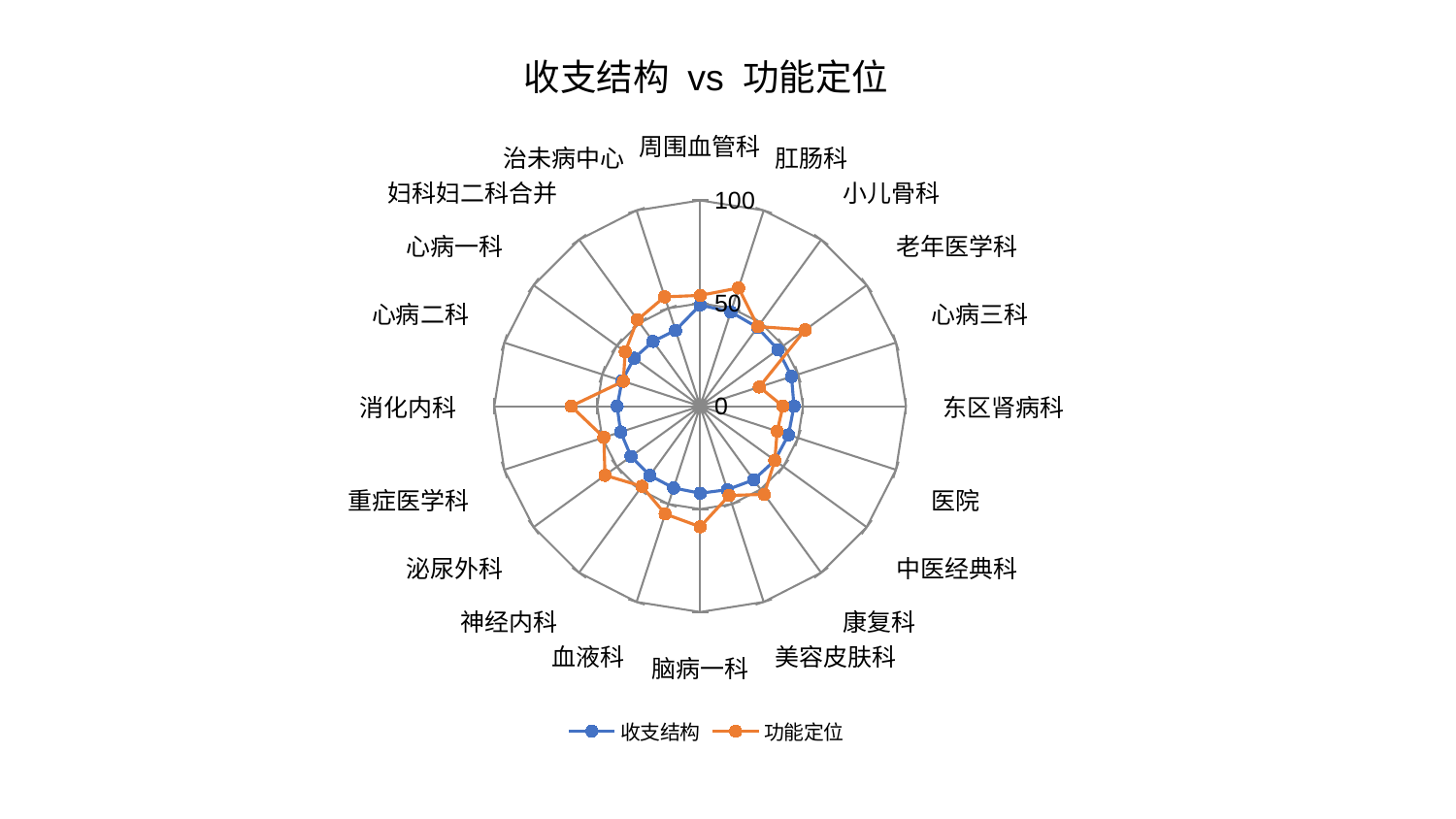

### Chart: 收支结构 vs 功能定位

| Category | 收支结构 | 功能定位 |
|---|---|---|
| 周围血管科 | 49.17870386800844 | 53.83321688639399 |
| 肛肠科 | 48.1761320613123 | 60.41752204953606 |
| 小儿骨科 | 47.345311594841526 | 47.82093644176221 |
| 老年医学科 | 46.74094434122343 | 63.08875986866262 |
| 心病三科 | 46.674918378772084 | 30.233528513950883 |
| 东区肾病科 | 45.590736420961974 | 40.248403113688006 |
| 医院 | 45.12190083528947 | 39.35310415368515 |
| 中医经典科 | 44.840212345838225 | 44.810972289851506 |
| 康复科 | 44.25195963125913 | 52.96322866544945 |
| 美容皮肤科 | 42.67550332474629 | 45.63375235278816 |
| 脑病一科 | 42.296864671971626 | 58.605554659133354 |
| 血液科 | 41.78324089798935 | 55.04926215388669 |
| 神经内科 | 41.60926365399533 | 48.13597926433392 |
| 泌尿外科 | 41.52738914233885 | 57.14860495067569 |
| 重症医学科 | 40.60107044076259 | 49.18451247168913 |
| 消化内科 | 40.33176117972464 | 62.688655338586535 |
| 心病二科 | 39.906932491018544 | 39.231205322952164 |
| 心病一科 | 39.64939481956954 | 44.99875467100076 |
| 妇科妇二科合并 | 38.93839783758429 | 51.88932134224251 |
| 治未病中心 | 38.72789884101734 | 55.860591693268944 |
26